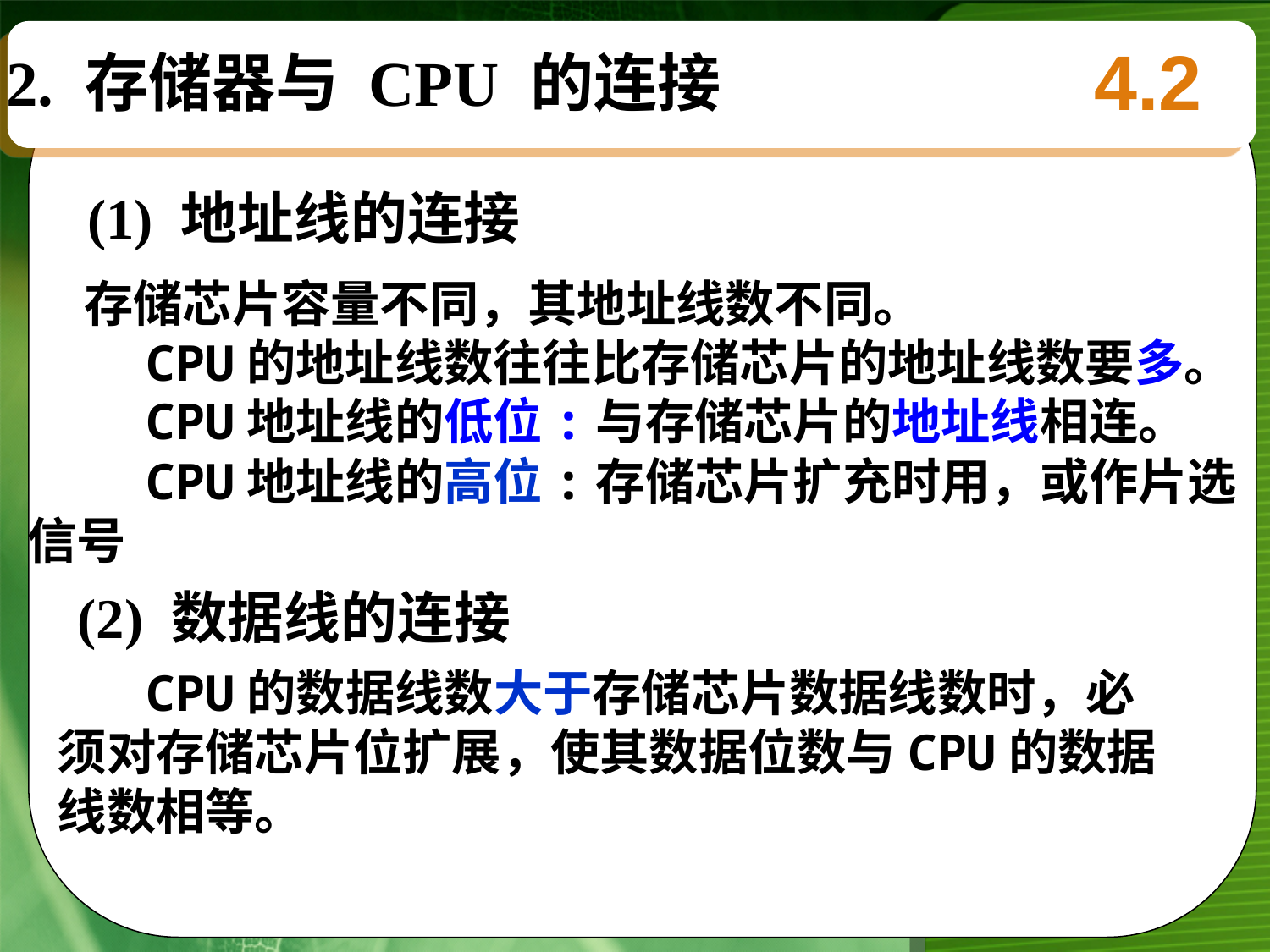

4.2
 2. 存储器与 CPU 的连接
(1) 地址线的连接
    存储芯片容量不同，其地址线数不同。
    CPU的地址线数往往比存储芯片的地址线数要多。
    CPU地址线的低位:与存储芯片的地址线相连。
    CPU地址线的高位:存储芯片扩充时用，或作片选信号
(2) 数据线的连接
   CPU的数据线数大于存储芯片数据线数时，必须对存储芯片位扩展，使其数据位数与CPU的数据线数相等。